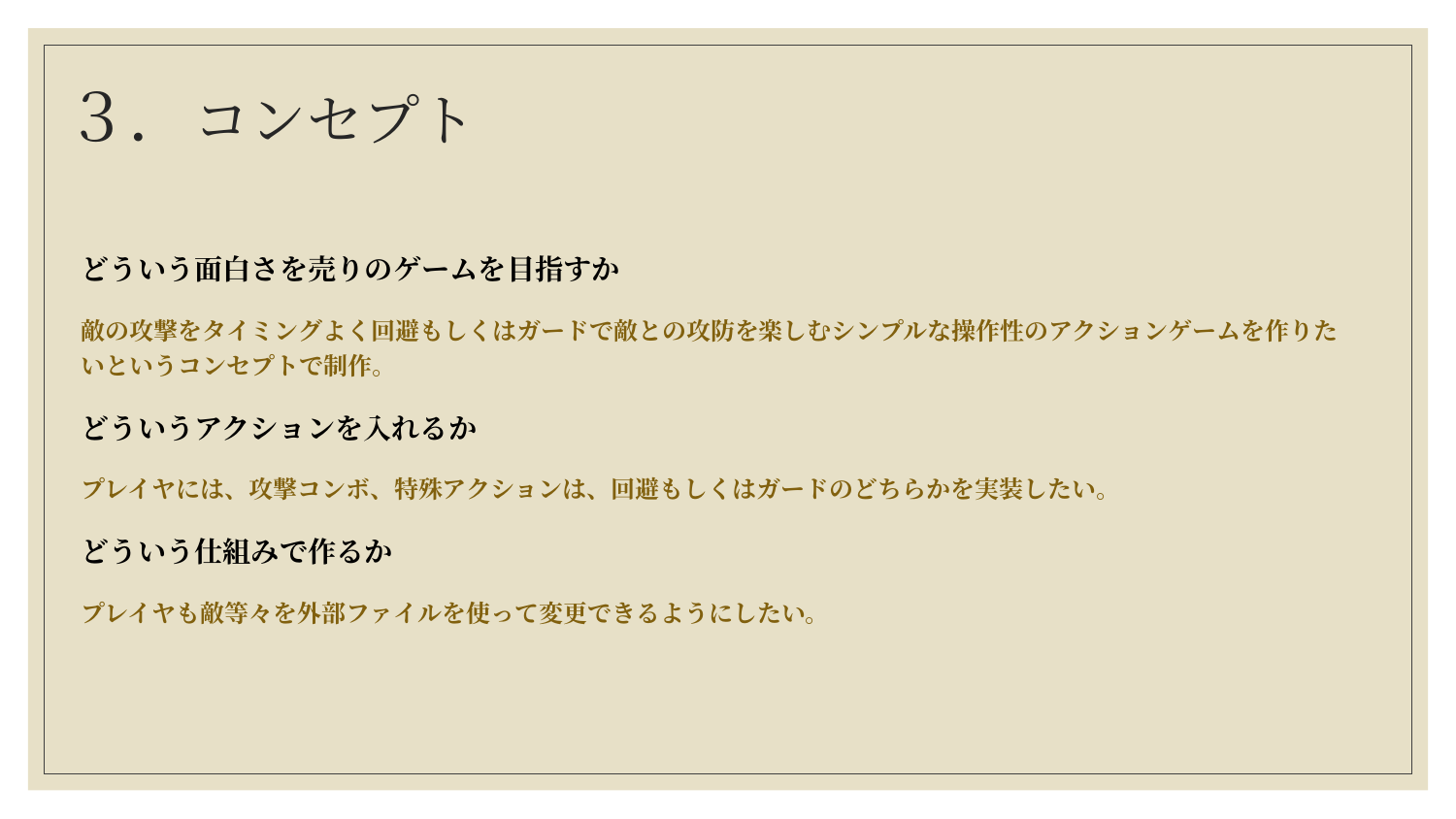

# ３．コンセプト
どういう面白さを売りのゲームを目指すか
敵の攻撃をタイミングよく回避もしくはガードで敵との攻防を楽しむシンプルな操作性のアクションゲームを作りたいというコンセプトで制作。
どういうアクションを入れるか
プレイヤには、攻撃コンボ、特殊アクションは、回避もしくはガードのどちらかを実装したい。
どういう仕組みで作るか
プレイヤも敵等々を外部ファイルを使って変更できるようにしたい。